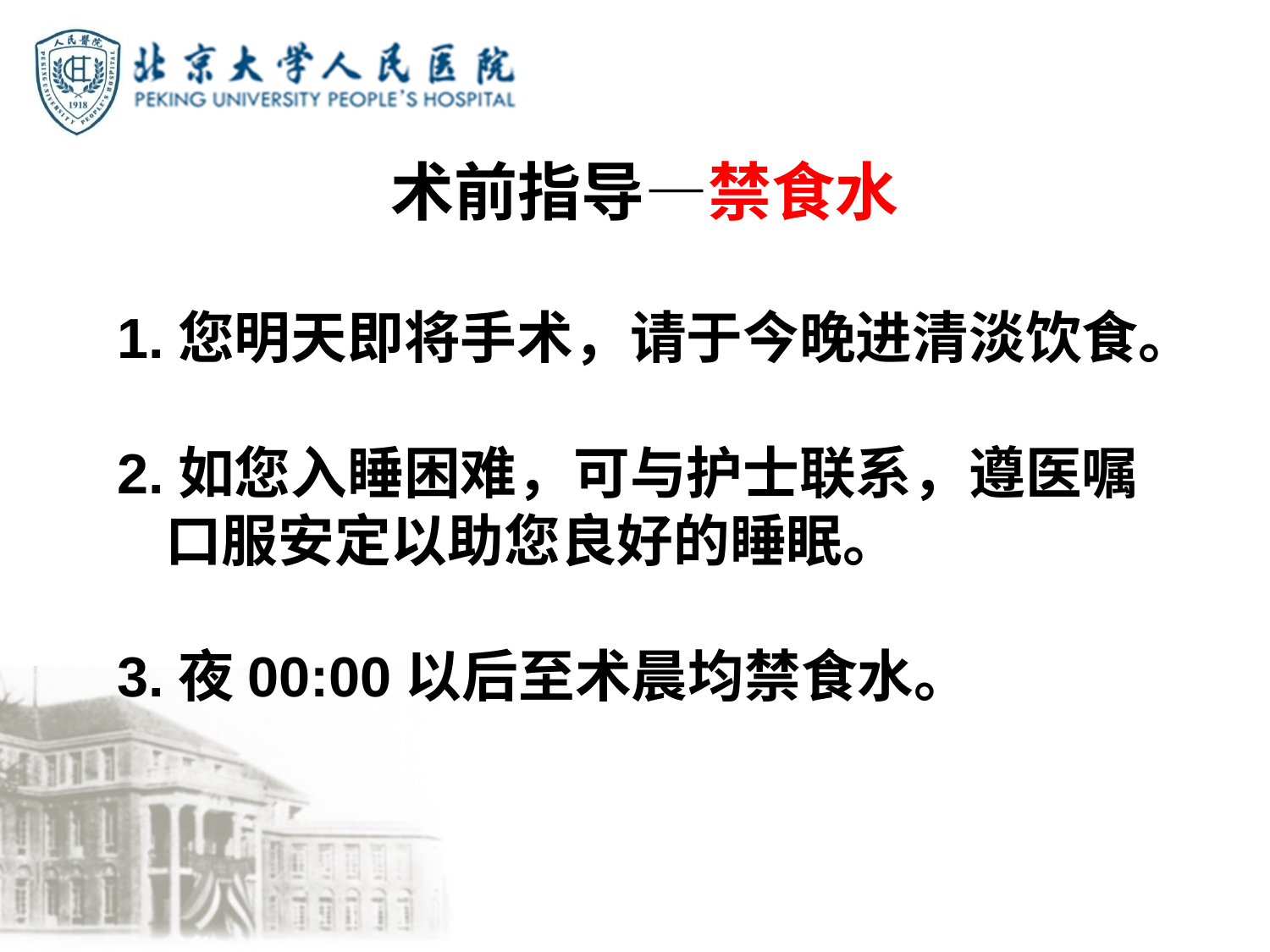

术前指导—禁食水
1.您明天即将手术，请于今晚进清淡饮食。

2.如您入睡困难，可与护士联系，遵医嘱口服安定以助您良好的睡眠。

3.夜00:00以后至术晨均禁食水。